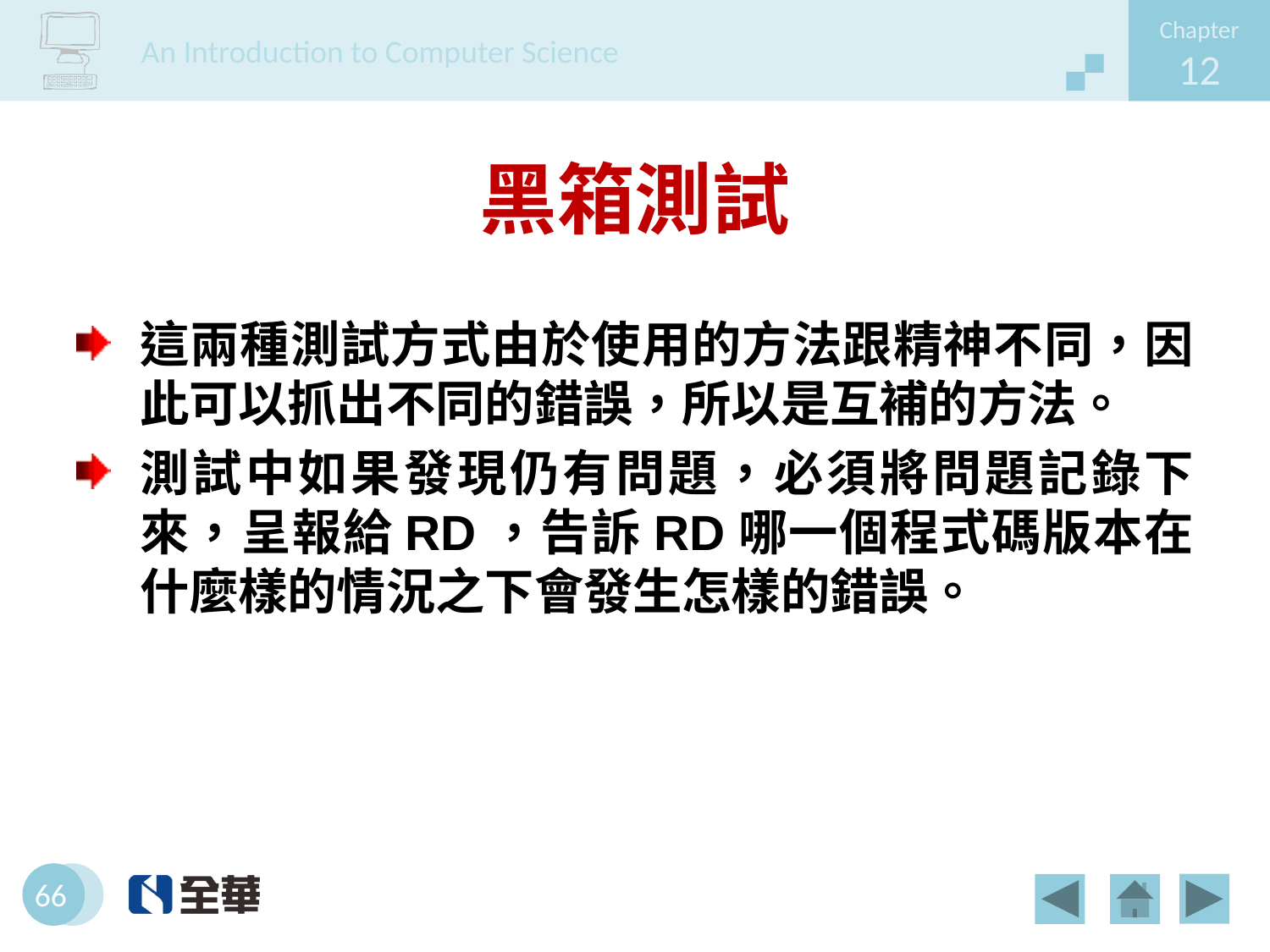

# 黑箱測試
這兩種測試方式由於使用的方法跟精神不同，因此可以抓出不同的錯誤，所以是互補的方法。
測試中如果發現仍有問題，必須將問題記錄下來，呈報給RD，告訴RD哪一個程式碼版本在什麼樣的情況之下會發生怎樣的錯誤。